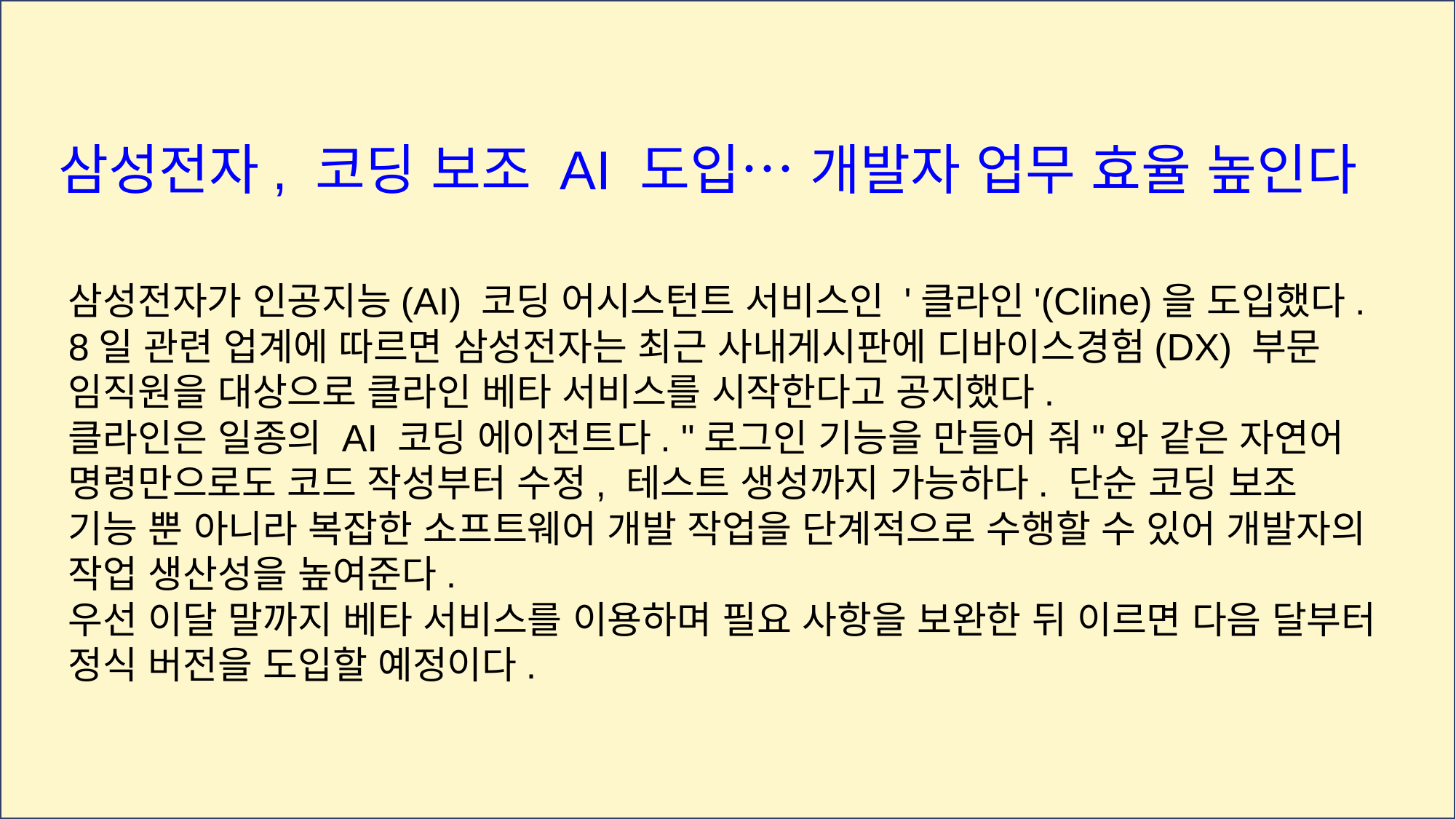

#
삼성전자, 코딩 보조 AI 도입⋯ 개발자 업무 효율 높인다

삼성전자가 인공지능(AI) 코딩 어시스턴트 서비스인 '클라인'(Cline)을 도입했다.
8일 관련 업계에 따르면 삼성전자는 최근 사내게시판에 디바이스경험(DX) 부문
임직원을 대상으로 클라인 베타 서비스를 시작한다고 공지했다.
클라인은 일종의 AI 코딩 에이전트다. "로그인 기능을 만들어 줘"와 같은 자연어
명령만으로도 코드 작성부터 수정, 테스트 생성까지 가능하다. 단순 코딩 보조
기능 뿐 아니라 복잡한 소프트웨어 개발 작업을 단계적으로 수행할 수 있어 개발자의
작업 생산성을 높여준다.
우선 이달 말까지 베타 서비스를 이용하며 필요 사항을 보완한 뒤 이르면 다음 달부터
정식 버전을 도입할 예정이다.